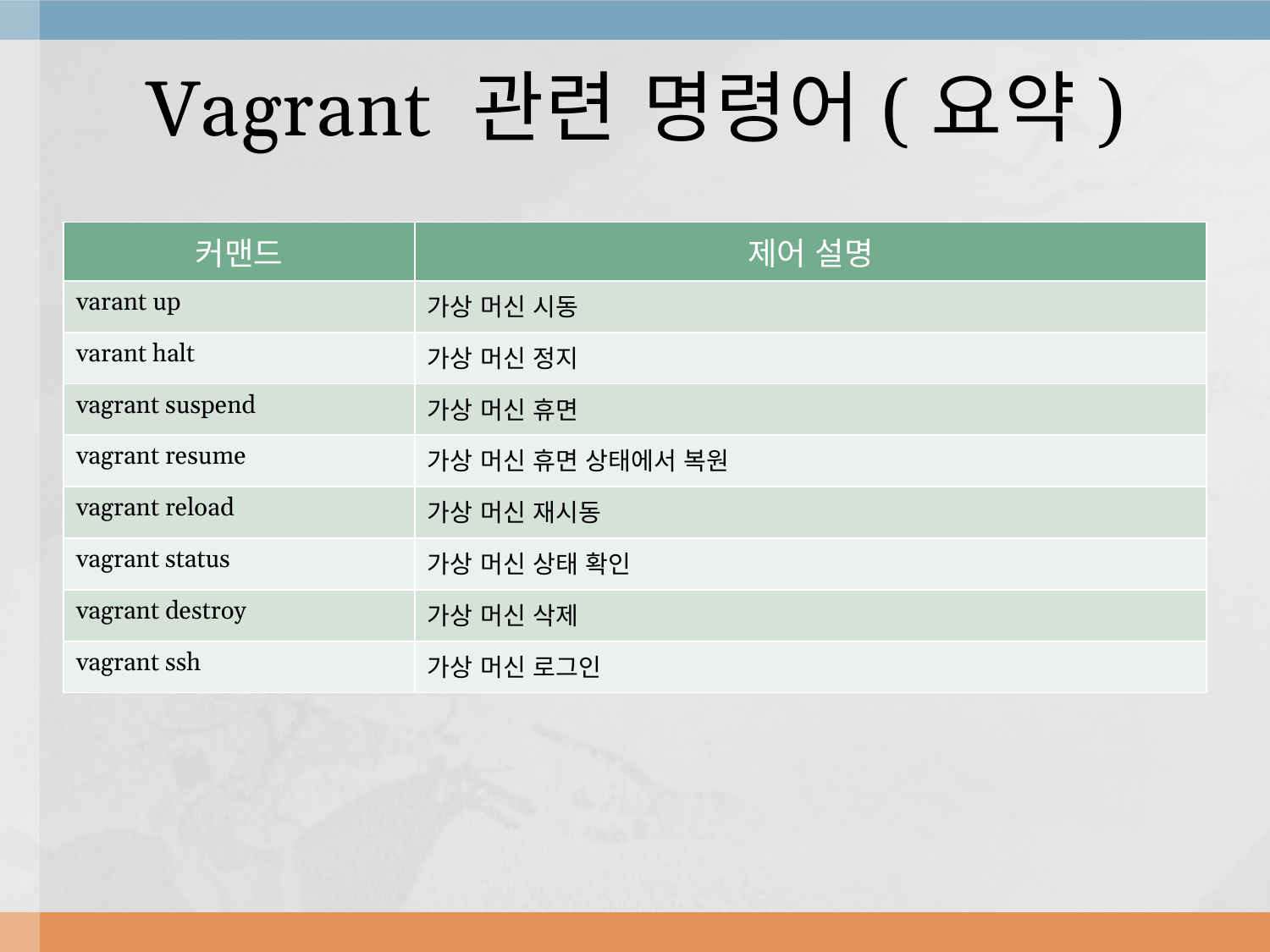

# Vagrant 관련 명령어(요약)
| 커맨드 | 제어 설명 |
| --- | --- |
| varant up | 가상 머신 시동 |
| varant halt | 가상 머신 정지 |
| vagrant suspend | 가상 머신 휴면 |
| vagrant resume | 가상 머신 휴면 상태에서 복원 |
| vagrant reload | 가상 머신 재시동 |
| vagrant status | 가상 머신 상태 확인 |
| vagrant destroy | 가상 머신 삭제 |
| vagrant ssh | 가상 머신 로그인 |